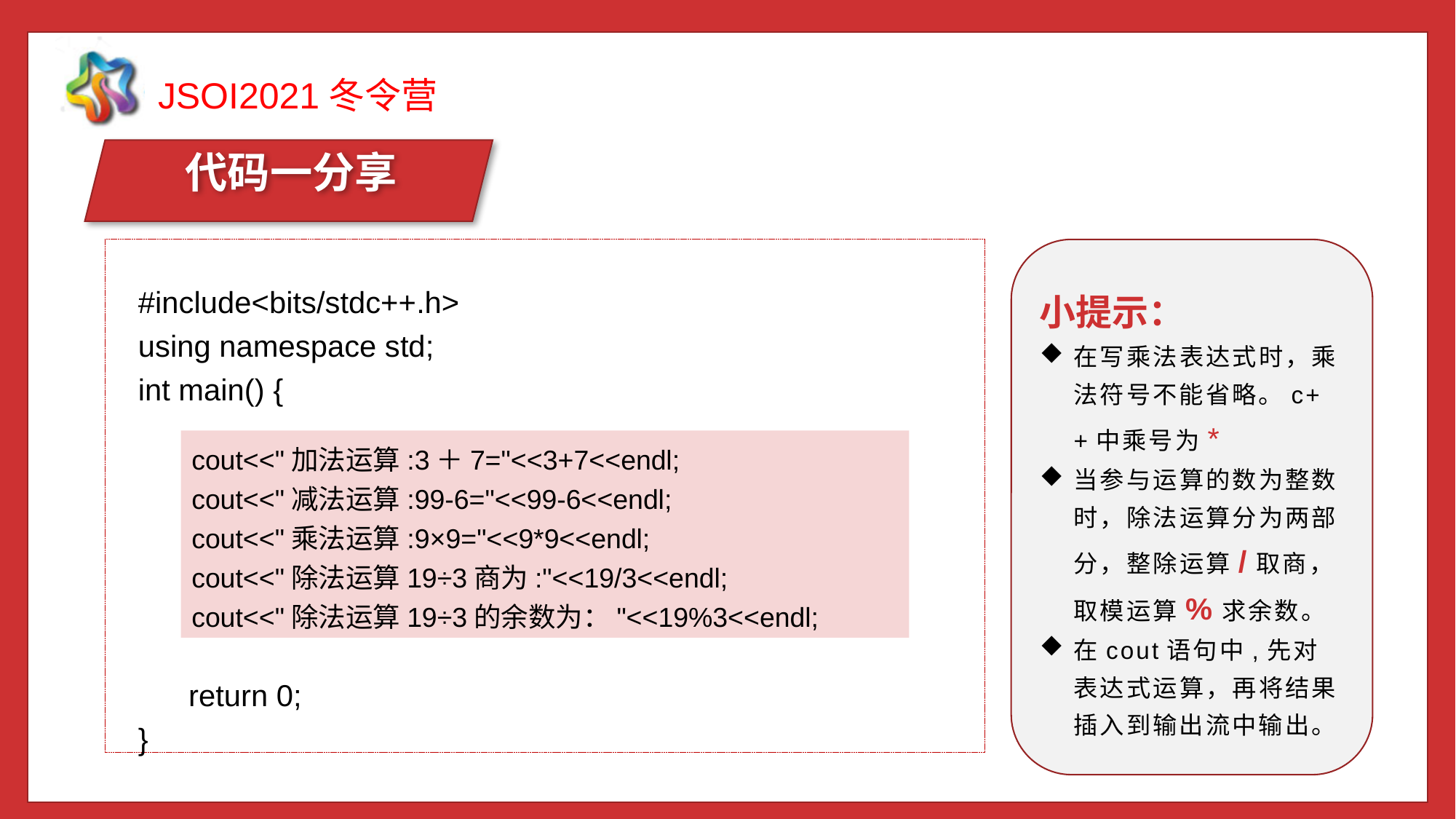

代码一分享

小提示：
在写乘法表达式时，乘法符号不能省略。c++中乘号为*
当参与运算的数为整数时，除法运算分为两部分，整除运算/取商，取模运算%求余数。
在cout语句中,先对表达式运算，再将结果插入到输出流中输出。

#include<bits/stdc++.h>
using namespace std;
int main() {

      return 0;
}
cout<<"加法运算:3＋7="<<3+7<<endl;
cout<<"减法运算:99-6="<<99-6<<endl;
cout<<"乘法运算:9×9="<<9*9<<endl;
cout<<"除法运算19÷3商为:"<<19/3<<endl;
cout<<"除法运算19÷3的余数为："<<19%3<<endl;